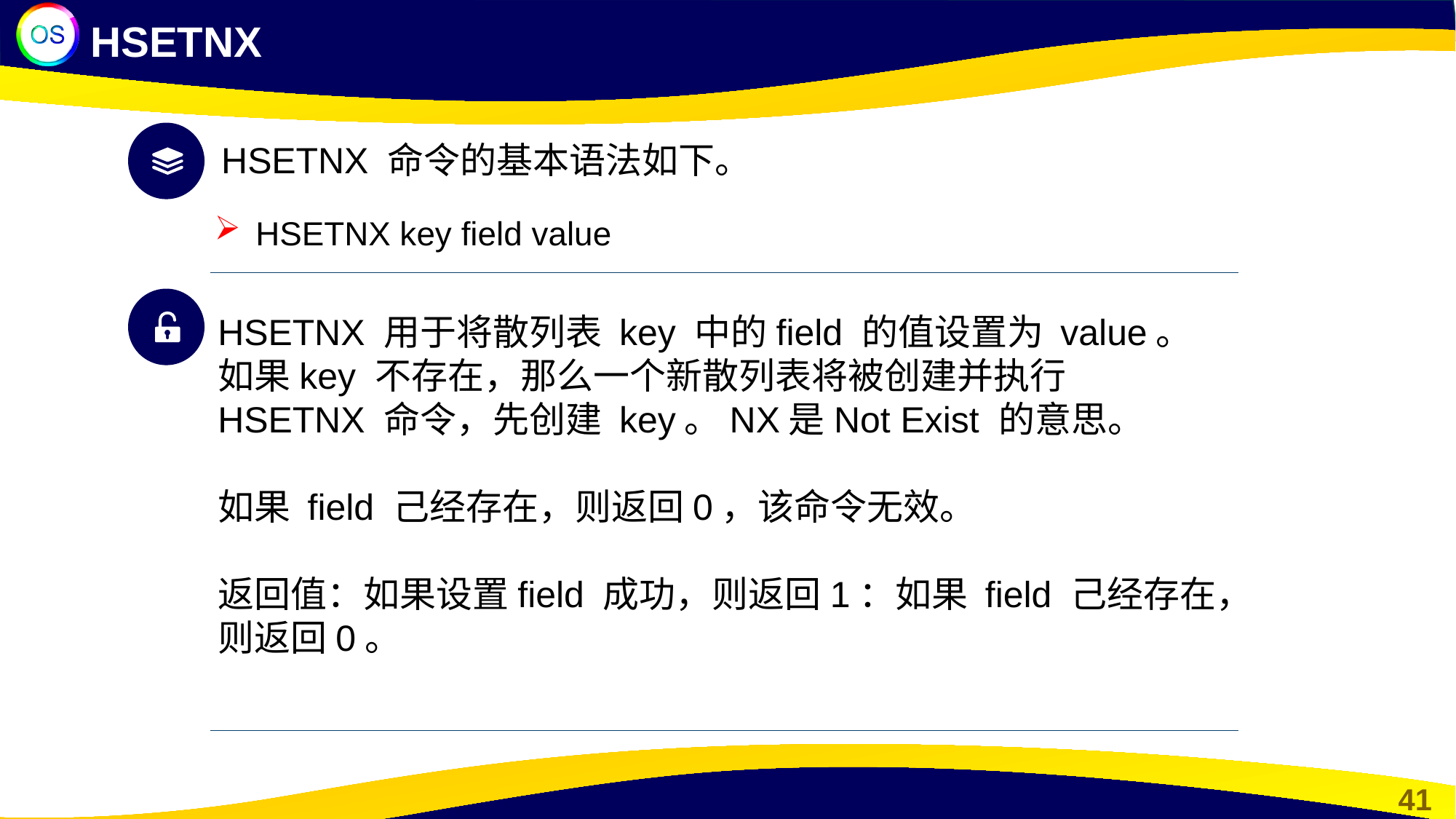

HSETNX

HSETNX 命令的基本语法如下。

HSETNX key field value

HSETNX 用于将散列表 key 中的field 的值设置为 value。如果key 不存在，那么一个新散列表将被创建并执行 HSETNX 命令，先创建 key。NX是Not Exist 的意思。

如果 field 己经存在，则返回0，该命令无效。

返回值：如果设置field 成功，则返回1：如果 field 己经存在，则返回0。